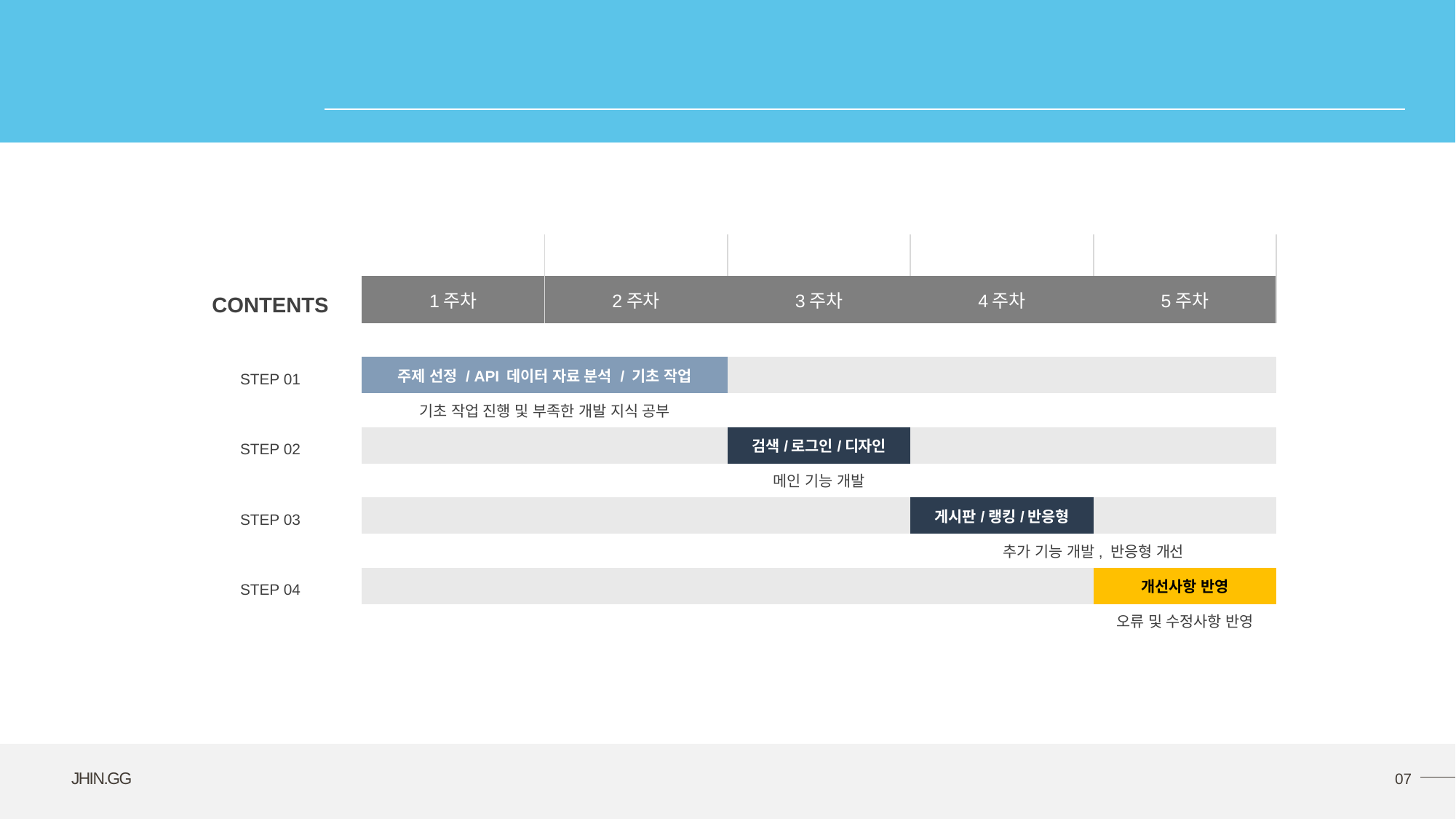

수행 일정
|  |  |  |  |  | ` |
| --- | --- | --- | --- | --- | --- |
| CONTENTS | 1주차 | 2주차 | 3주차 | 4주차 | 5주차 |
|  |  |  |  |  |  |
| STEP 01 | 주제 선정 / API 데이터 자료 분석 / 기초 작업 |  |  |  |  |
|  | 기초 작업 진행 및 부족한 개발 지식 공부 |  |  |  |  |
| STEP 02 |  |  | 검색/로그인/디자인 |  |  |
|  |  |  | 메인 기능 개발 |  |  |
| STEP 03 |  |  |  | 게시판/랭킹/반응형 |  |
|  |  |  |  | 추가 기능 개발, 반응형 개선 |  |
| STEP 04 |  |  |  |  | 개선사항 반영 |
|  |  |  |  |  | 오류 및 수정사항 반영 |

07
JHIN.GG